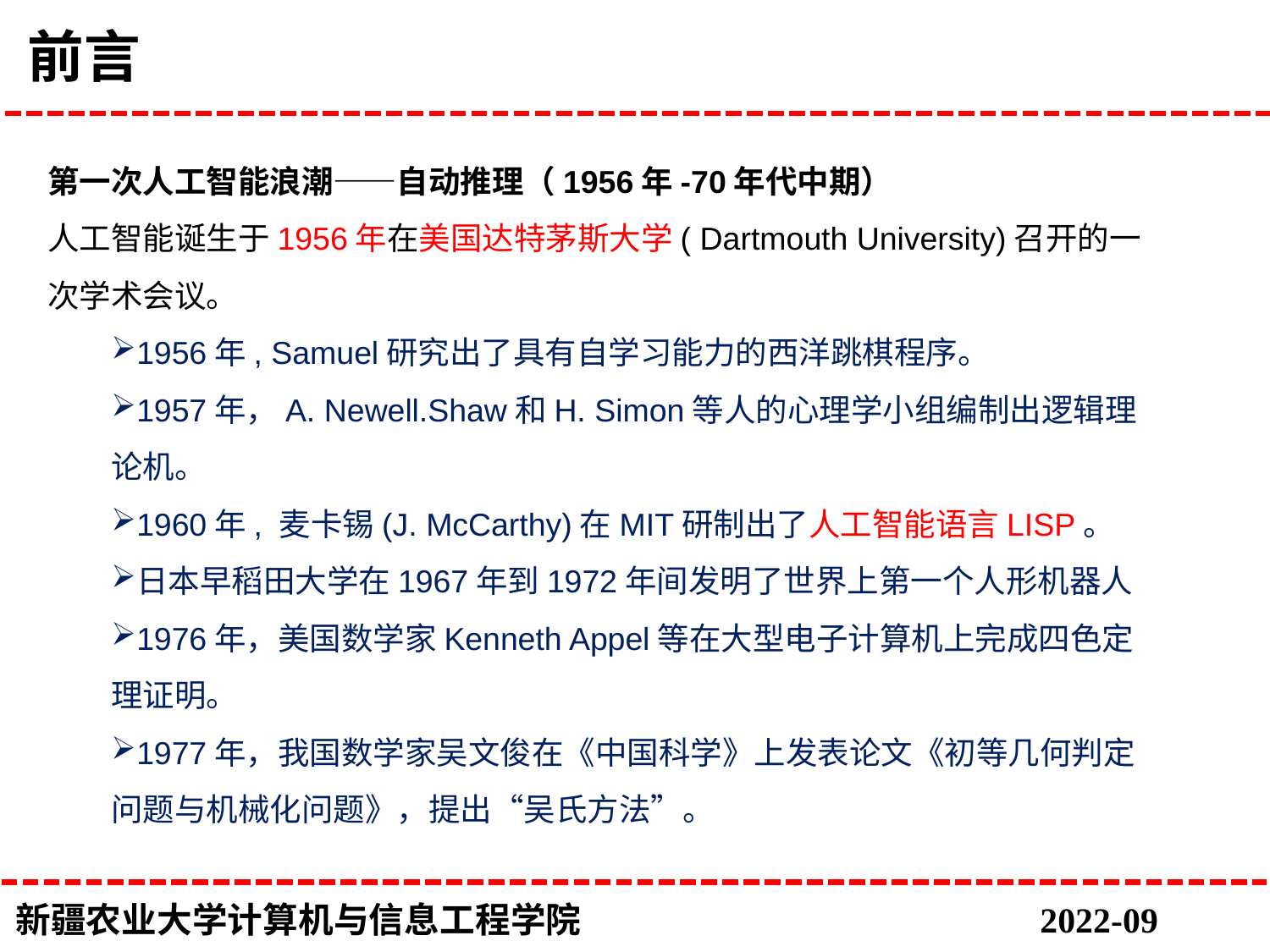

# 前言
第一次人工智能浪潮——自动推理（1956年-70年代中期）
人工智能诞生于1956年在美国达特茅斯大学( Dartmouth University)召开的一次学术会议。
1956年, Samuel研究出了具有自学习能力的西洋跳棋程序。
1957年，A. Newell.Shaw和H. Simon等人的心理学小组编制出逻辑理论机。
1960年, 麦卡锡(J. McCarthy)在MIT研制出了人工智能语言LISP。
日本早稻田大学在1967年到1972年间发明了世界上第一个人形机器人
1976年，美国数学家Kenneth Appel等在大型电子计算机上完成四色定理证明。
1977年，我国数学家吴文俊在《中国科学》上发表论文《初等几何判定问题与机械化问题》，提出“吴氏方法”。